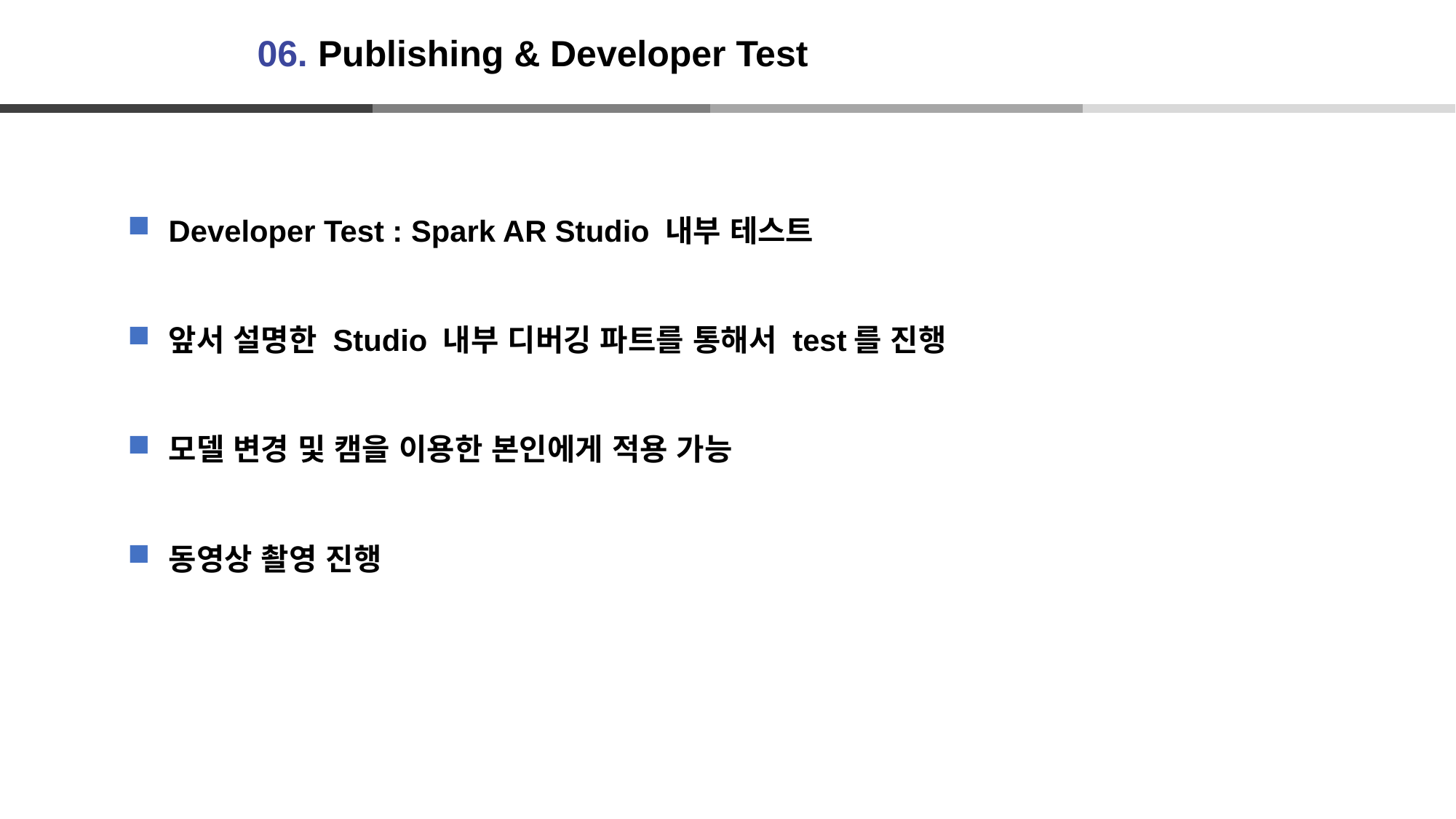

# 06. Publishing & Developer Test
Developer Test : Spark AR Studio 내부 테스트

앞서 설명한 Studio 내부 디버깅 파트를 통해서 test를 진행

모델 변경 및 캠을 이용한 본인에게 적용 가능

동영상 촬영 진행